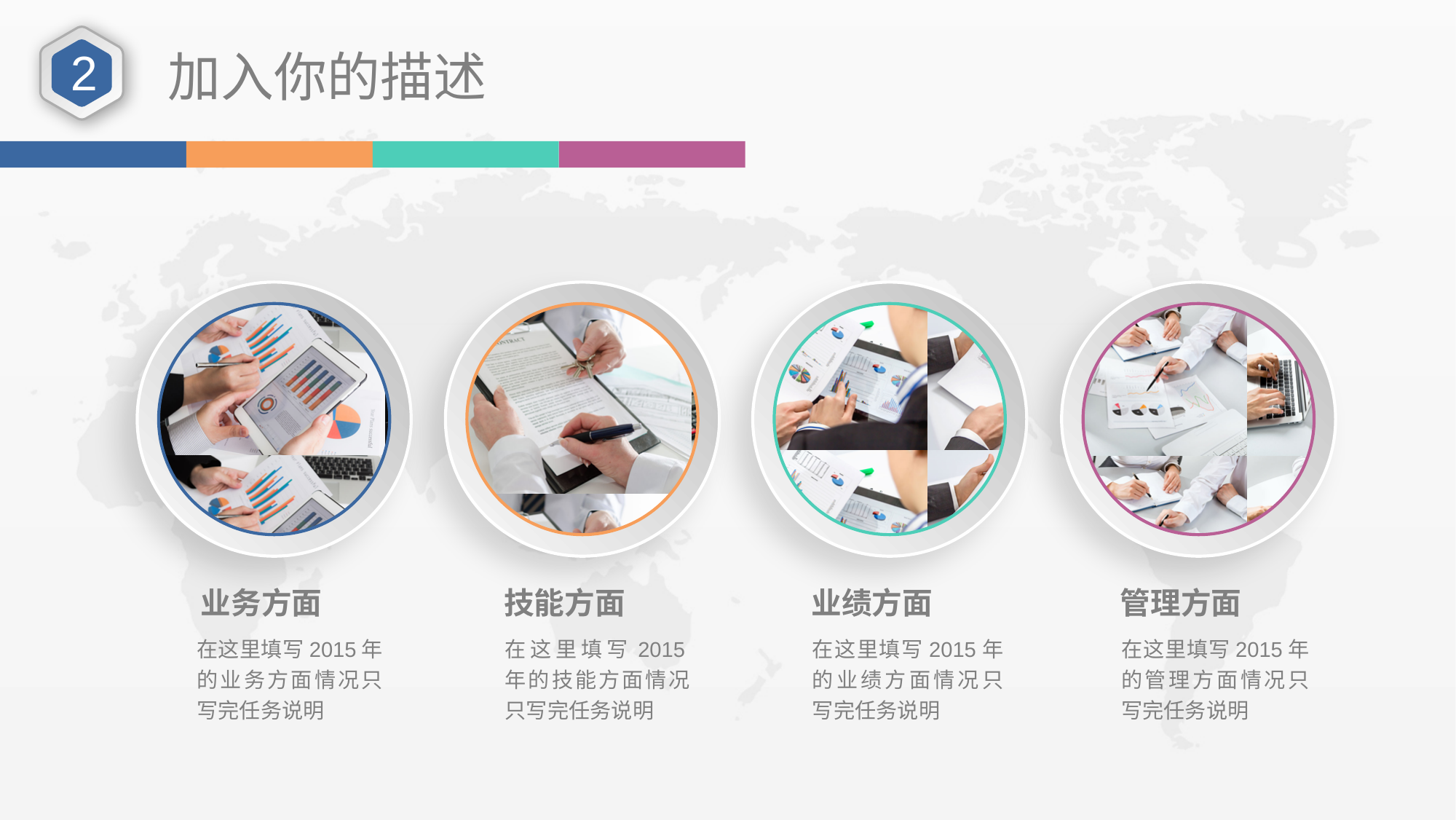

2

加入你的描述

业务方面
技能方面
业绩方面
管理方面
在这里填写2015年的业务方面情况只写完任务说明
在这里填写2015年的业绩方面情况只写完任务说明
在这里填写2015年的技能方面情况只写完任务说明
在这里填写2015年的管理方面情况只写完任务说明